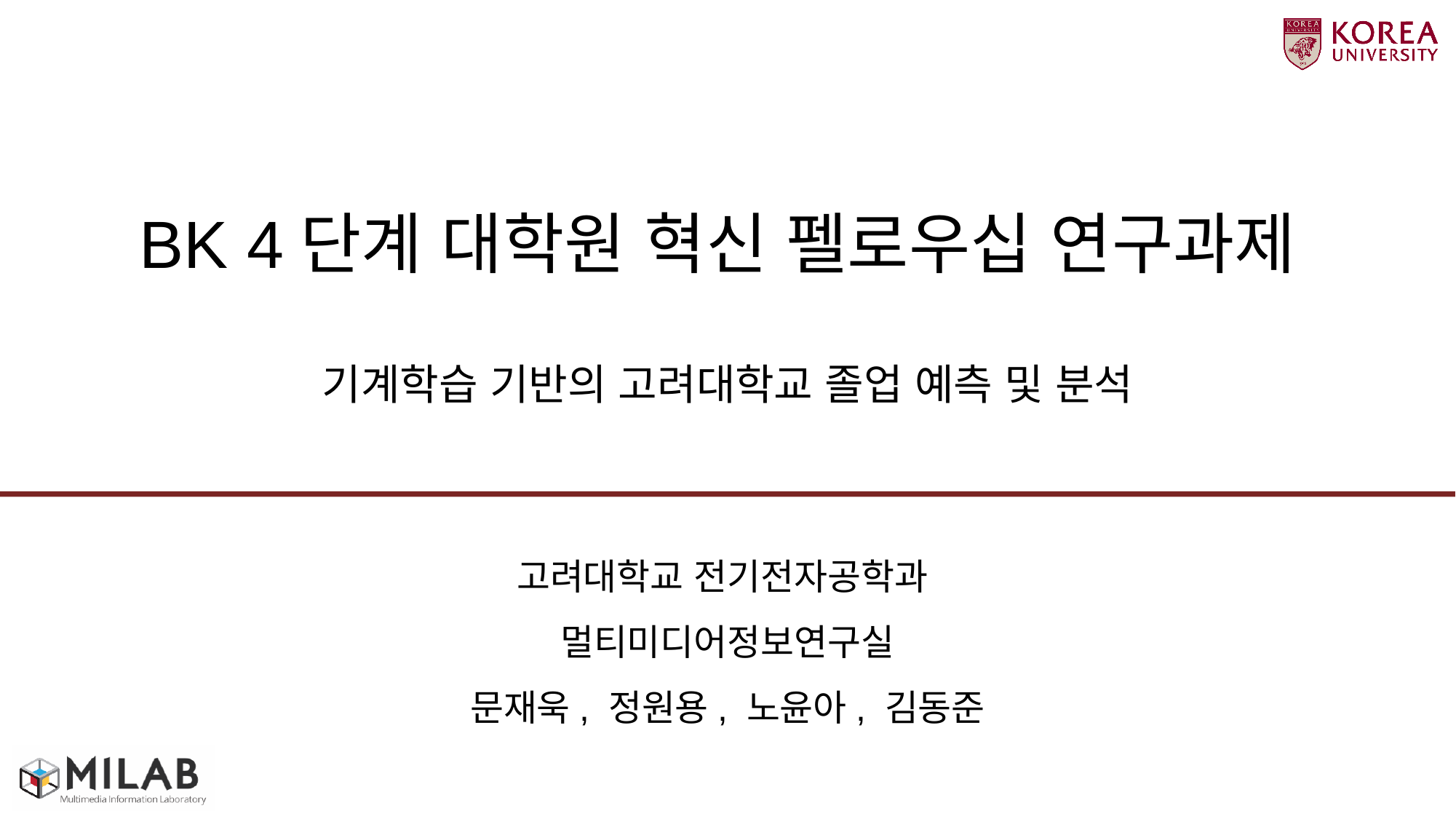

# BK 4단계 대학원 혁신 펠로우십 연구과제 기계학습 기반의 고려대학교 졸업 예측 및 분석
고려대학교 전기전자공학과
멀티미디어정보연구실
문재욱, 정원용, 노윤아, 김동준